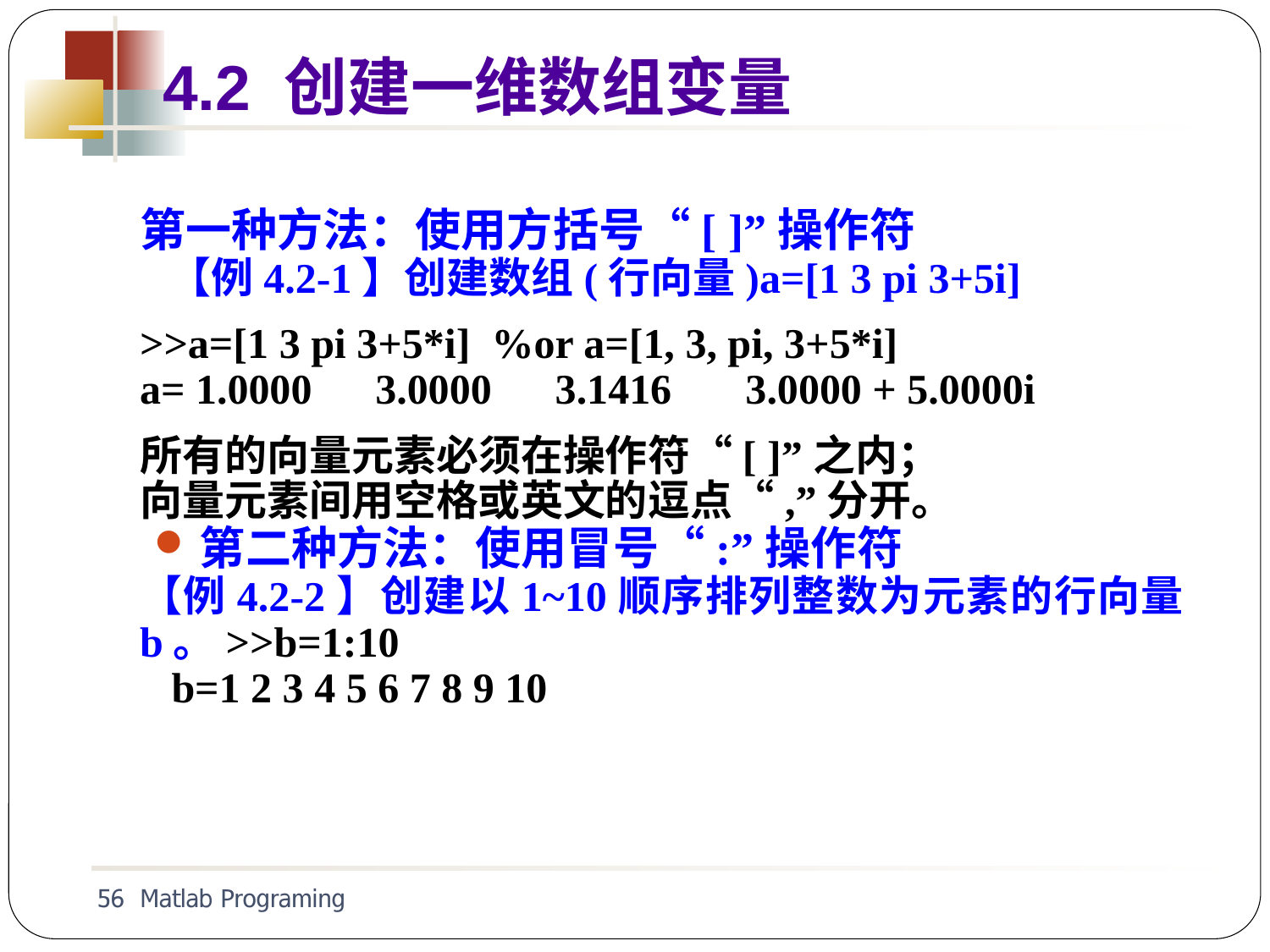

第一种方法：使用方括号“[ ]”操作符
  【例4.2-1】创建数组(行向量)a=[1 3 pi 3+5i]
>>a=[1 3 pi 3+5*i]  %or a=[1, 3, pi, 3+5*i]
a= 1.0000      3.0000      3.1416       3.0000 + 5.0000i
所有的向量元素必须在操作符“[ ]”之内；
向量元素间用空格或英文的逗点“,”分开。
第二种方法：使用冒号“:”操作符
【例4.2-2】创建以1~10顺序排列整数为元素的行向量b。>>b=1:10
   b=1 2 3 4 5 6 7 8 9 10

4.2 创建一维数组变量

56  Matlab Programing